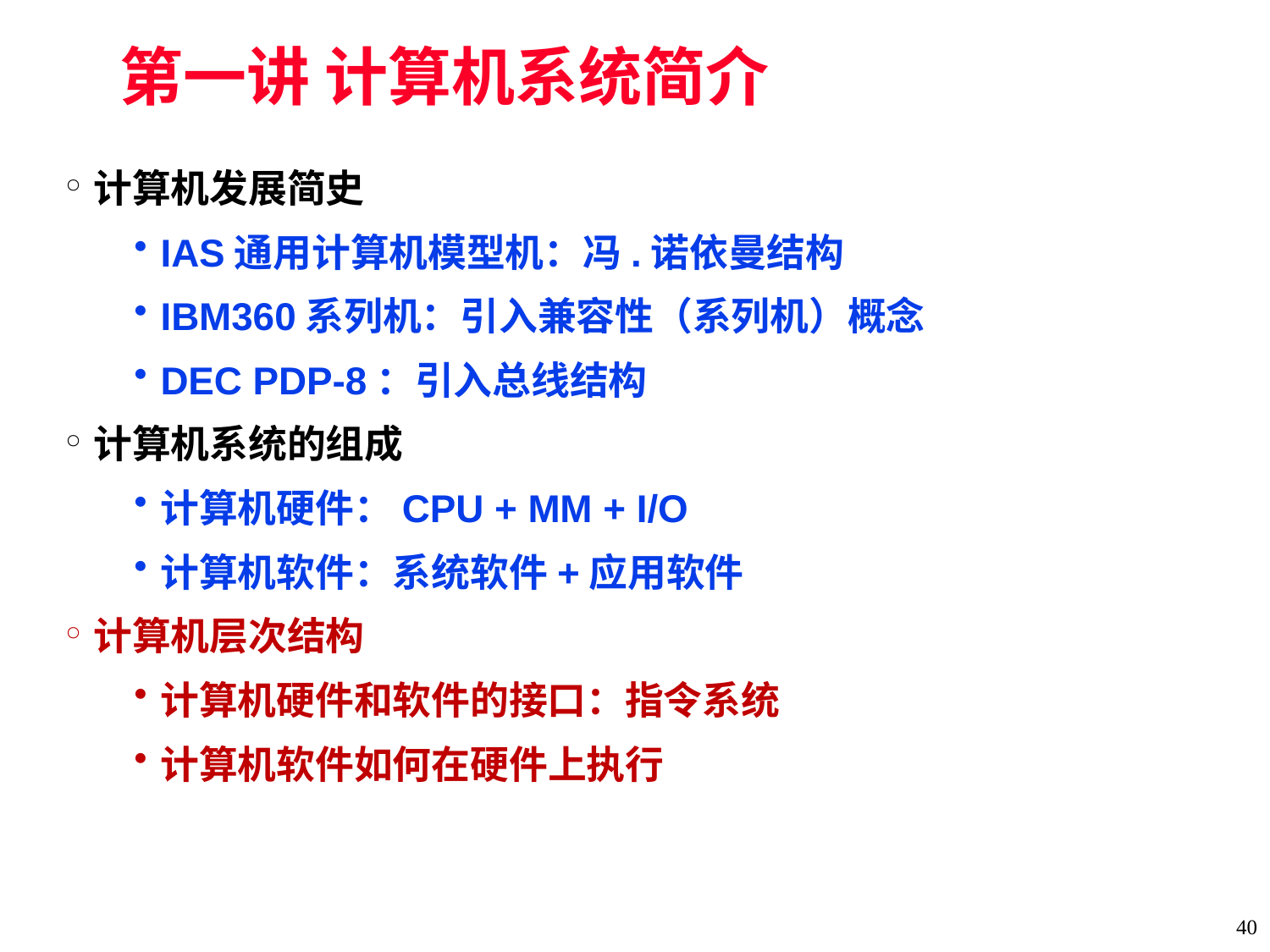

# 第一讲 计算机系统简介
计算机发展简史
IAS通用计算机模型机：冯.诺依曼结构
IBM360系列机：引入兼容性（系列机）概念
DEC PDP-8：引入总线结构
计算机系统的组成
计算机硬件：CPU + MM + I/O
计算机软件：系统软件+应用软件
计算机层次结构
计算机硬件和软件的接口：指令系统
计算机软件如何在硬件上执行
40